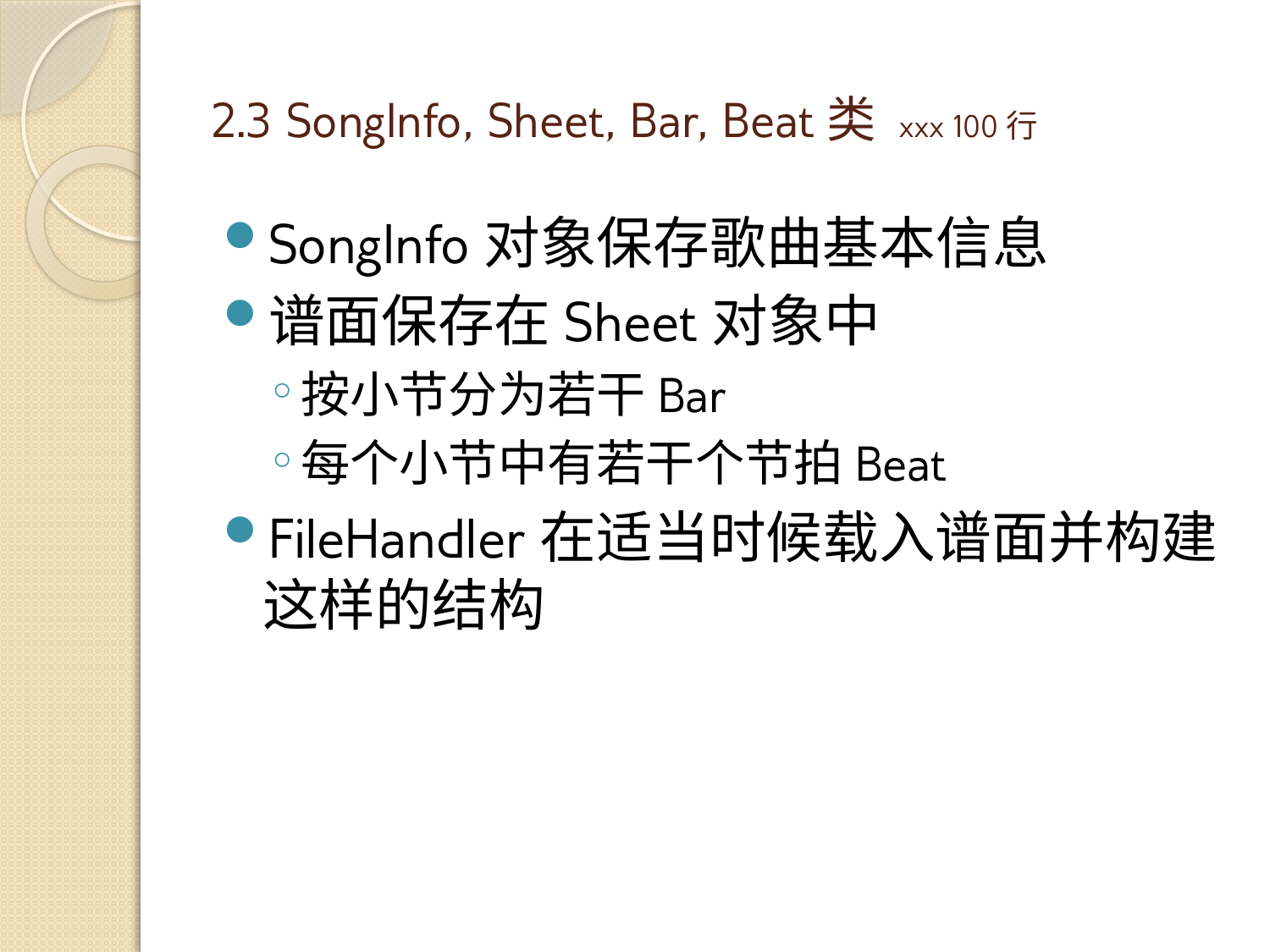

# 2.3 SongInfo, Sheet, Bar, Beat类 xxx 100行
SongInfo对象保存歌曲基本信息
谱面保存在Sheet对象中
按小节分为若干Bar
每个小节中有若干个节拍Beat
FileHandler在适当时候载入谱面并构建这样的结构